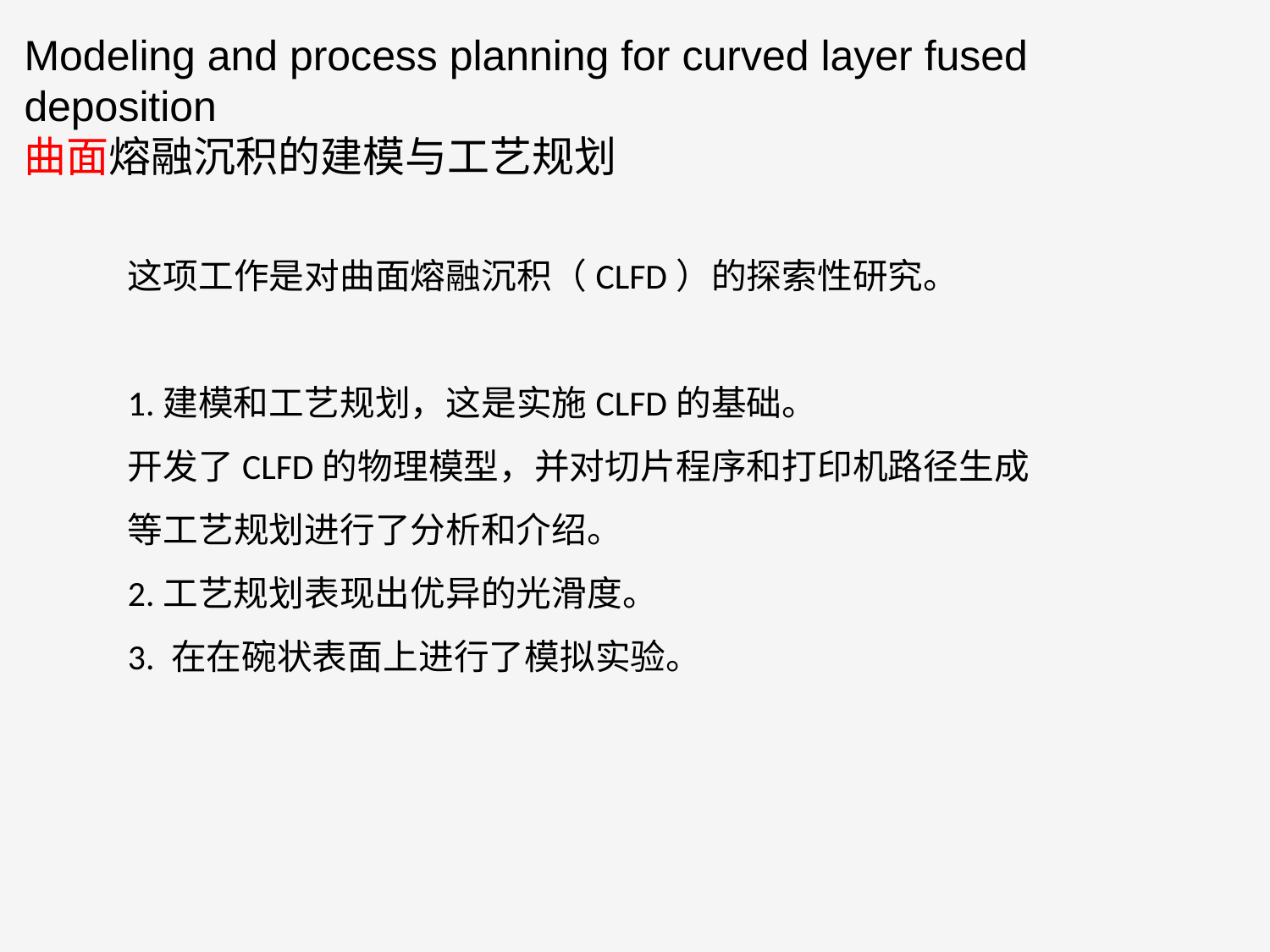

Modeling and process planning for curved layer fused deposition
曲面熔融沉积的建模与工艺规划
这项工作是对曲面熔融沉积（CLFD）的探索性研究。

1.建模和工艺规划，这是实施CLFD的基础。
开发了CLFD的物理模型，并对切片程序和打印机路径生成等工艺规划进行了分析和介绍。
2.工艺规划表现出优异的光滑度。
3. 在在碗状表面上进行了模拟实验。